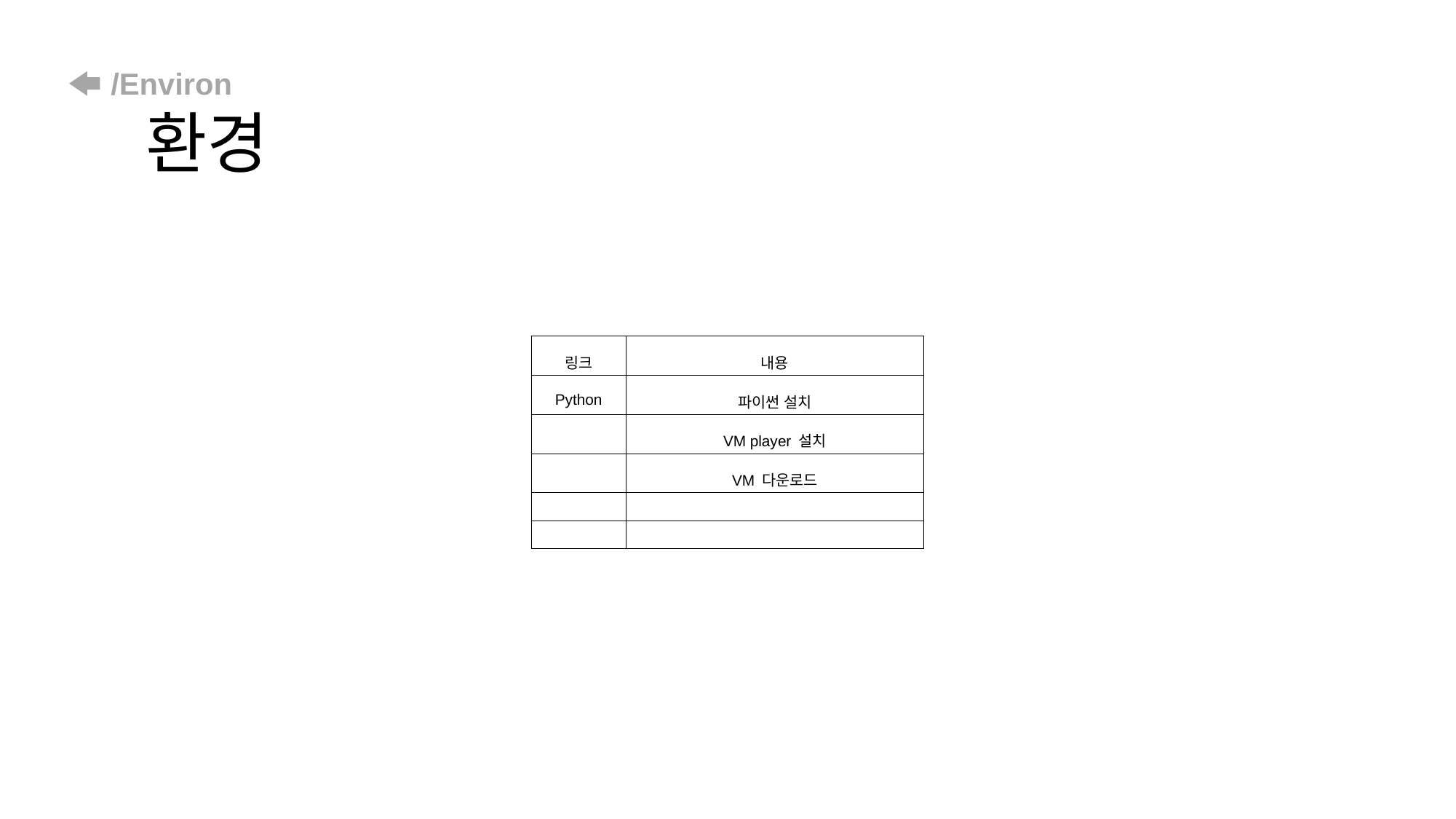

# /Environ 환경

| 링크 | 내용 |
| --- | --- |
| Python | 파이썬 설치 |
|  | VM player 설치 |
|  | VM 다운로드 |
|  |  |
|  |  |